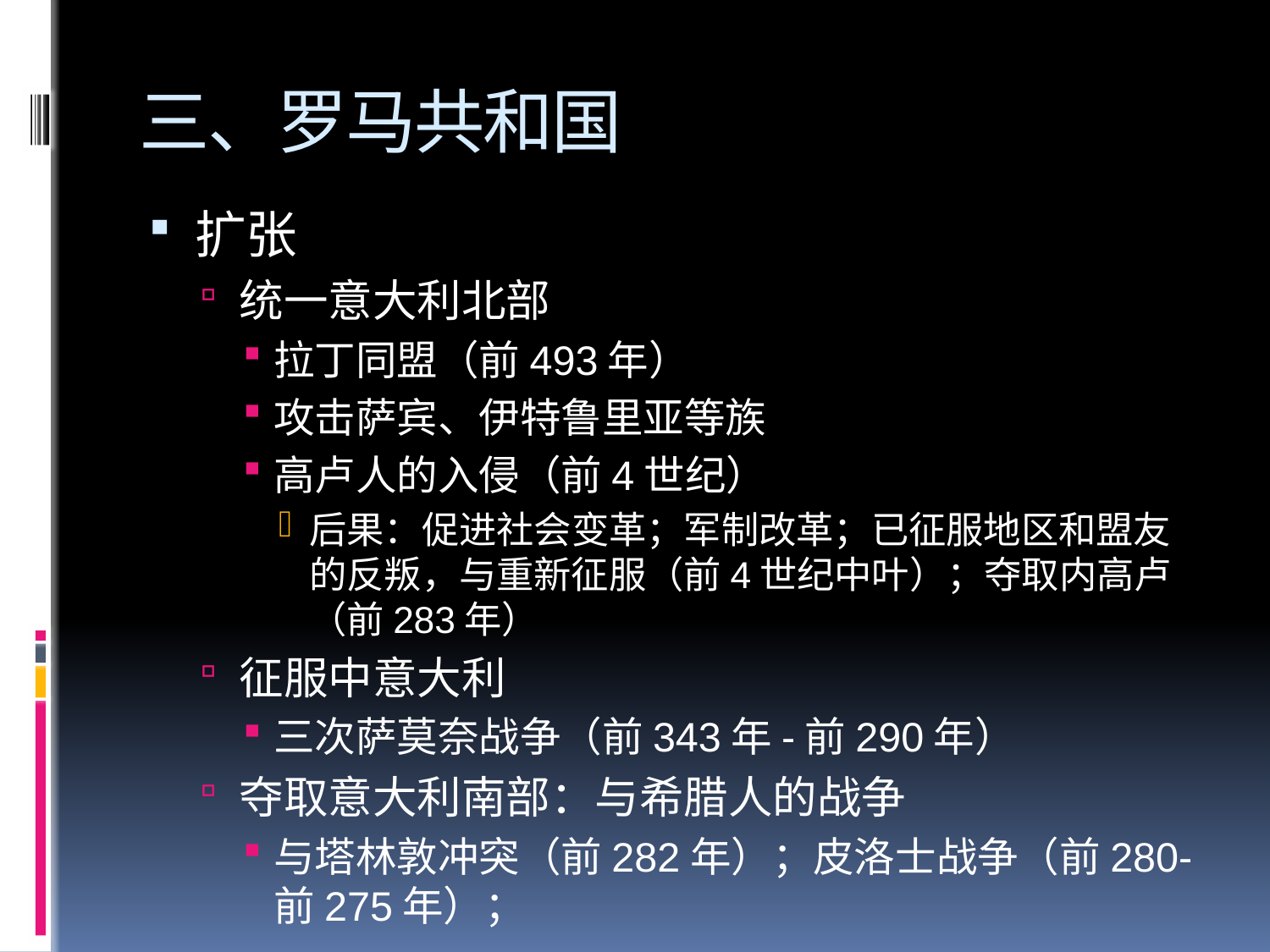

# 三、罗马共和国
扩张
统一意大利北部
拉丁同盟（前493年）
攻击萨宾、伊特鲁里亚等族
高卢人的入侵（前4世纪）
后果：促进社会变革；军制改革；已征服地区和盟友的反叛，与重新征服（前4世纪中叶）；夺取内高卢（前283年）
征服中意大利
三次萨莫奈战争（前343年-前290年）
夺取意大利南部：与希腊人的战争
与塔林敦冲突（前282年）；皮洛士战争（前280-前275年）；